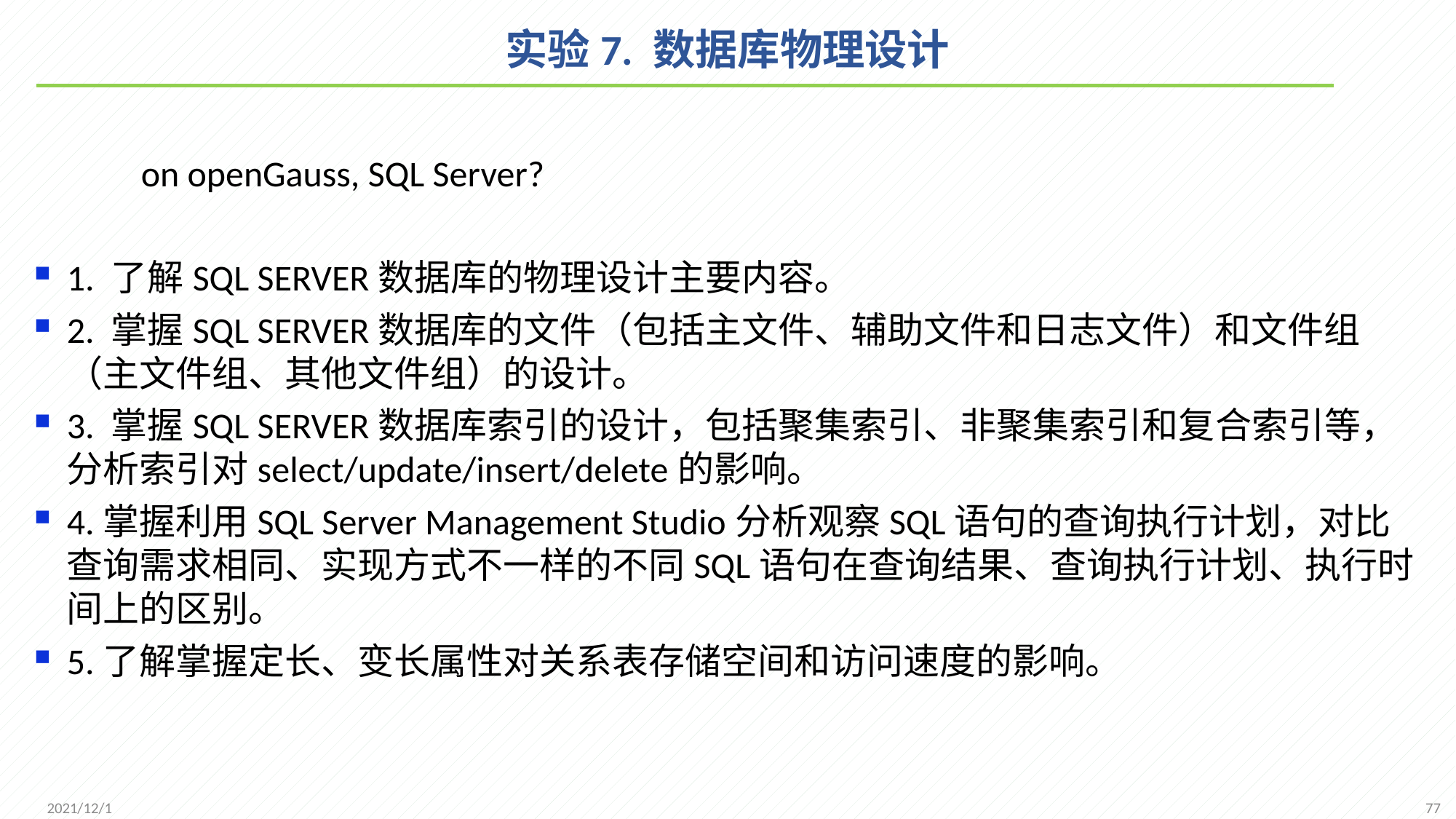

# 实验7. 数据库物理设计

             on openGauss, SQL Server?

1. 了解SQL SERVER数据库的物理设计主要内容。
2. 掌握SQL SERVER数据库的文件（包括主文件、辅助文件和日志文件）和文件组（主文件组、其他文件组）的设计。
3. 掌握SQL SERVER数据库索引的设计，包括聚集索引、非聚集索引和复合索引等，分析索引对select/update/insert/delete的影响。
4.掌握利用SQL Server Management Studio分析观察SQL语句的查询执行计划，对比查询需求相同、实现方式不一样的不同SQL语句在查询结果、查询执行计划、执行时间上的区别。
5.了解掌握定长、变长属性对关系表存储空间和访问速度的影响。

77
2021/12/1